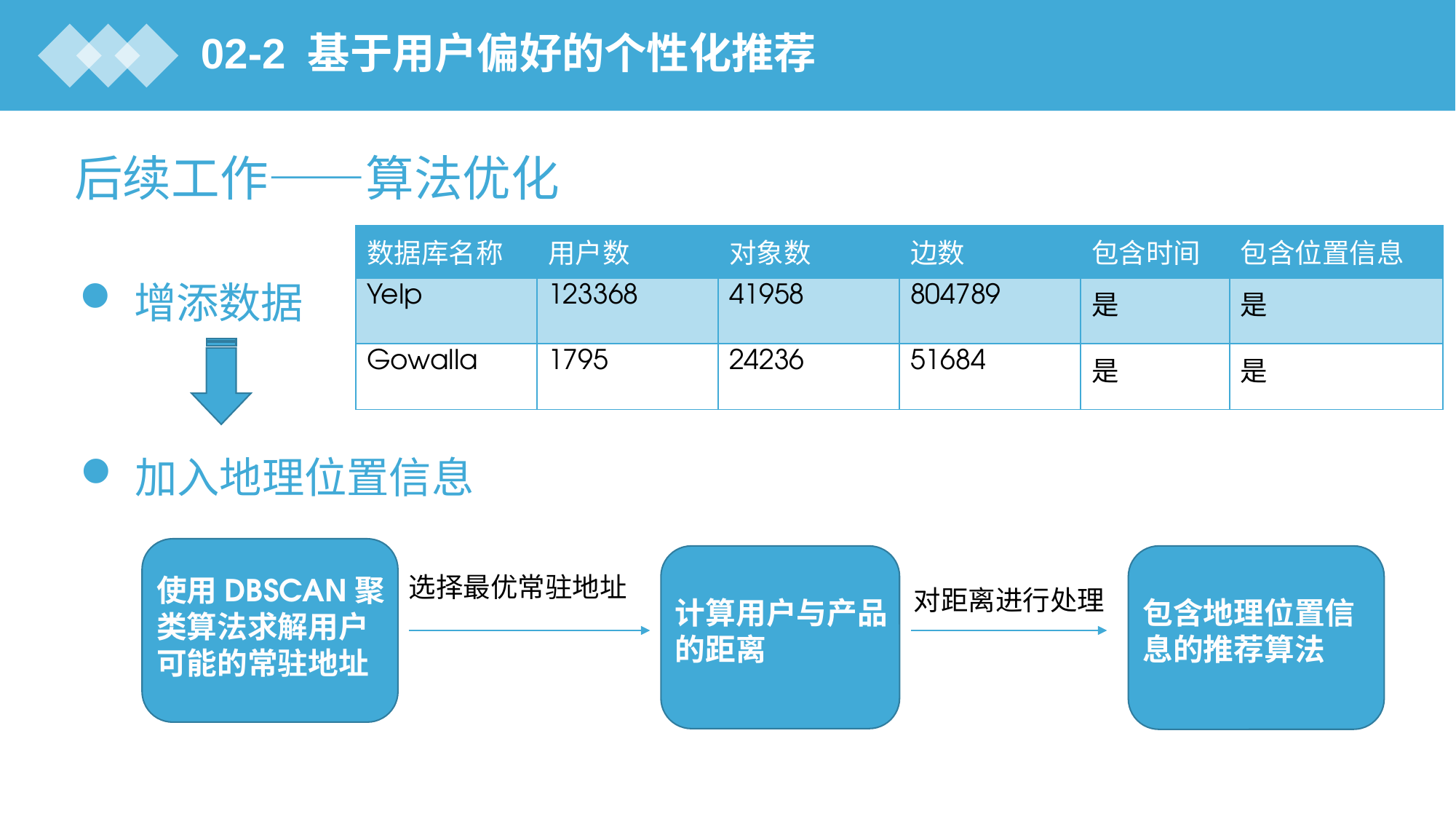

02-2 基于用户偏好的个性化推荐
后续工作——算法优化
| 数据库名称 | 用户数 | 对象数 | 边数 | 包含时间 | 包含位置信息 |
| --- | --- | --- | --- | --- | --- |
| Yelp | 123368 | 41958 | 804789 | 是 | 是 |
| Gowalla | 1795 | 24236 | 51684 | 是 | 是 |

增添数据

加入时间维度

加入个性化参数

加入地理位置信息

使用DBSCAN聚类算法求解用户可能的常驻地址

计算用户与产品的距离

包含地理位置信息的推荐算法
选择最优常驻地址
对距离进行处理